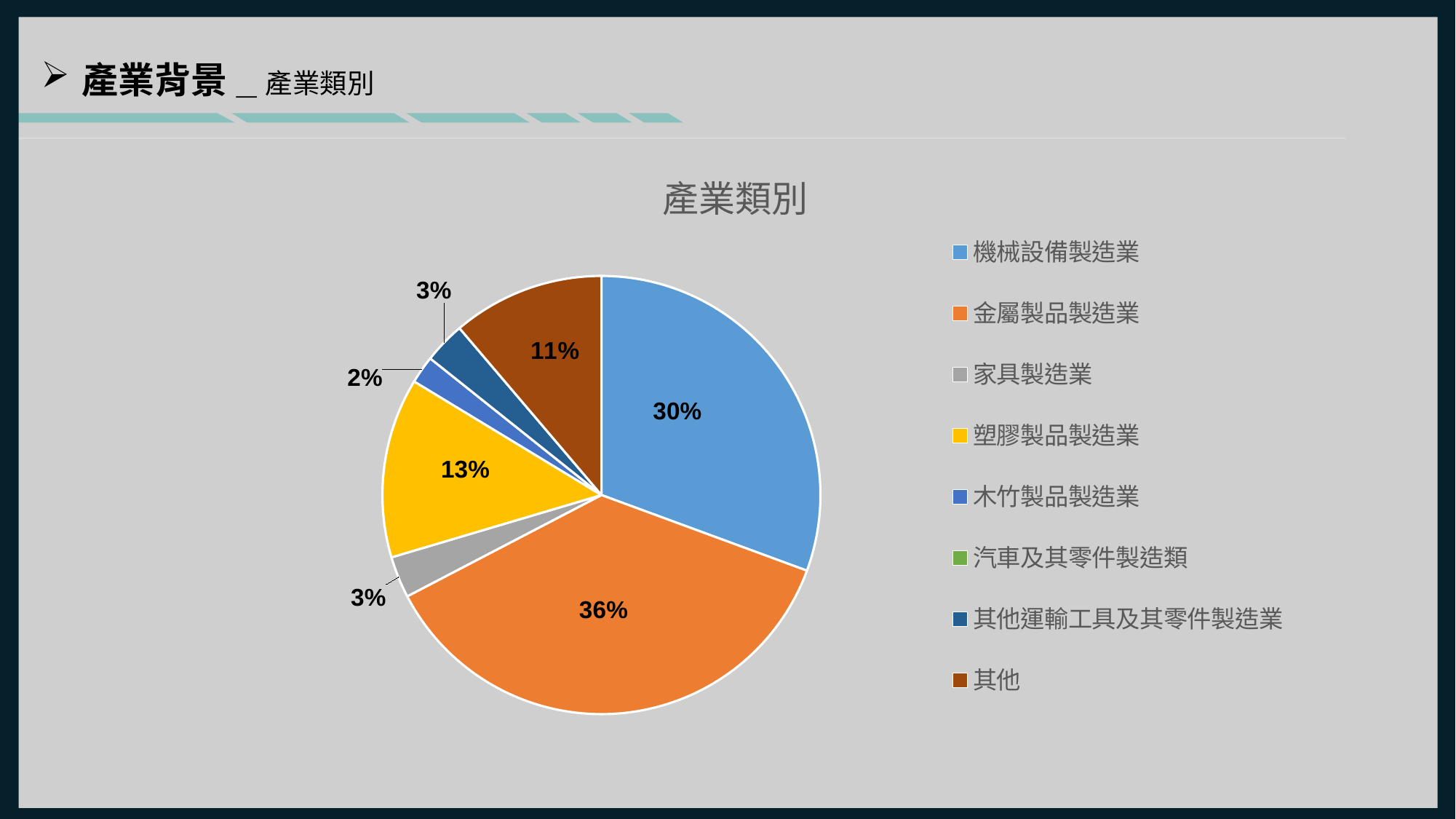

產業背景_產業類別

### Chart:

| Category | 產業類別 |
|---|---|
| 機械設備製造業 | 0.3 |
| 金屬製品製造業 | 0.36 |
| 家具製造業 | 0.03 |
| 塑膠製品製造業 | 0.13 |
| 木竹製品製造業 | 0.02 |
| 汽車及其零件製造類 | 0.0 |
| 其他運輸工具及其零件製造業 | 0.03 |
| 其他 | 0.11 |